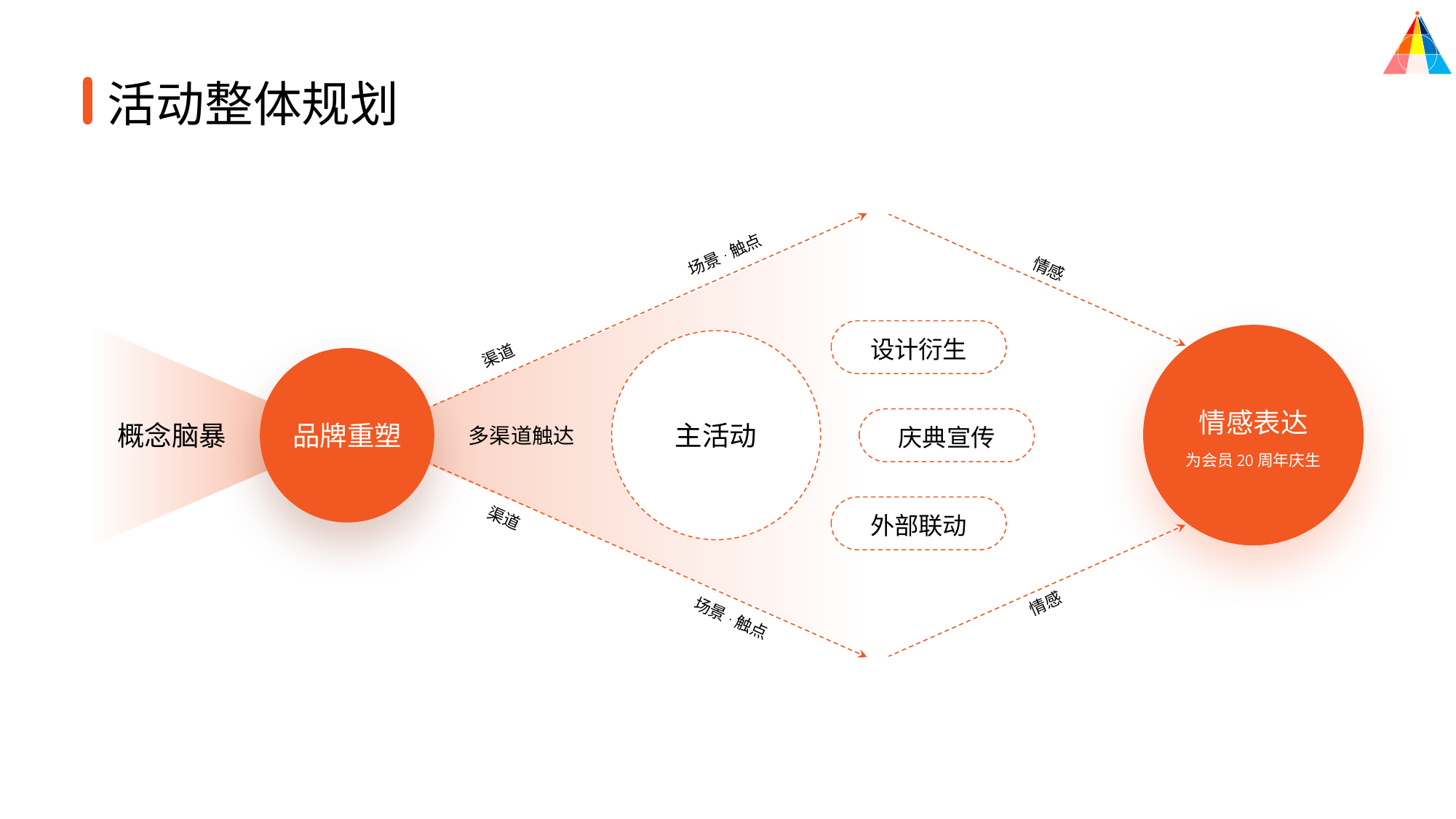

活动整体规划

场景·触点
情感

设计衍生

渠道

情感表达

品牌重塑
概念脑暴
主活动
庆典宣传
多渠道触达
为会员20周年庆生

渠道
外部联动
情感
场景·触点